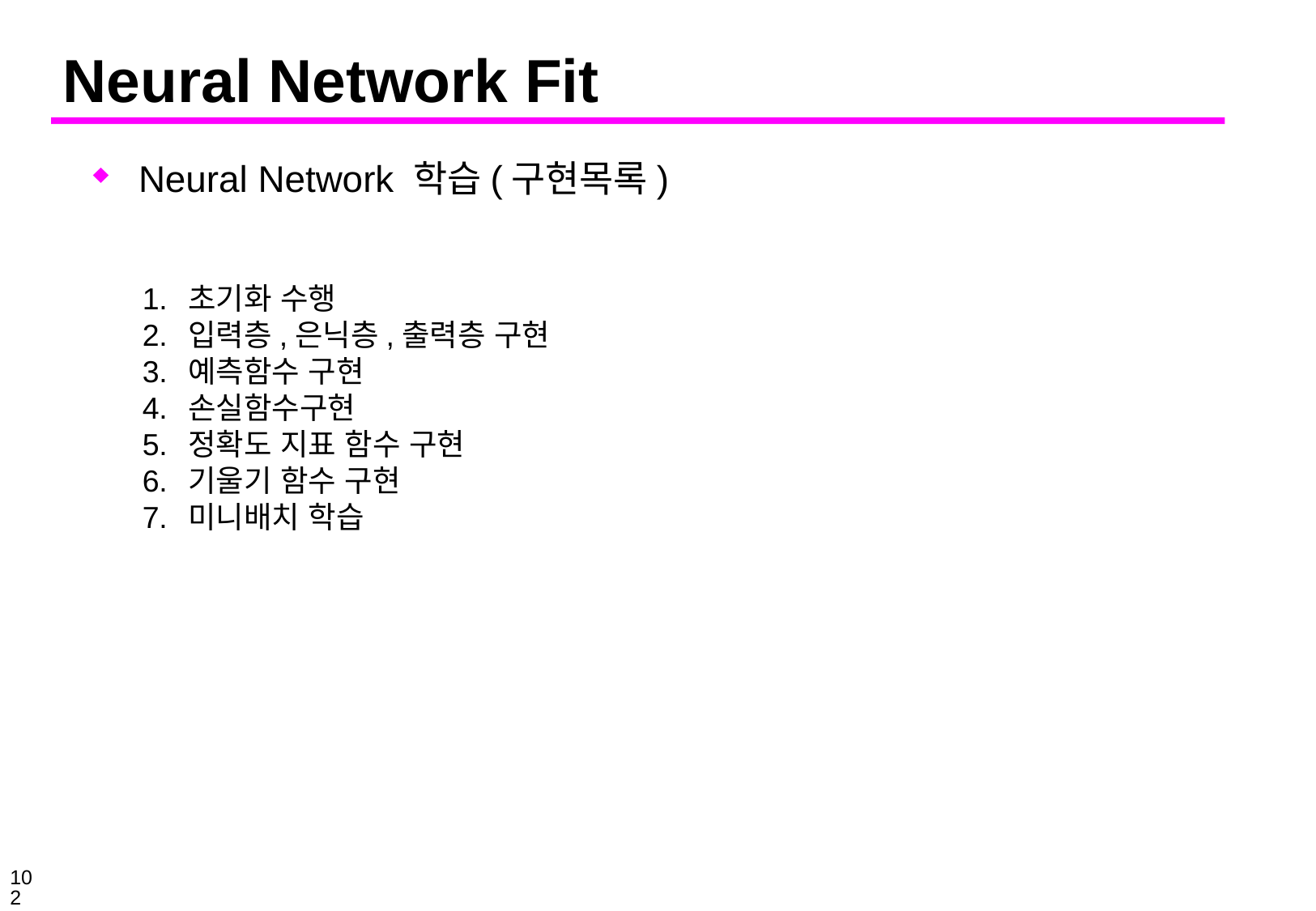

# Neural Network Fit
Neural Network 학습(구현목록)
초기화 수행
입력층,은닉층,출력층 구현
예측함수 구현
손실함수구현
정확도 지표 함수 구현
기울기 함수 구현
미니배치 학습
102